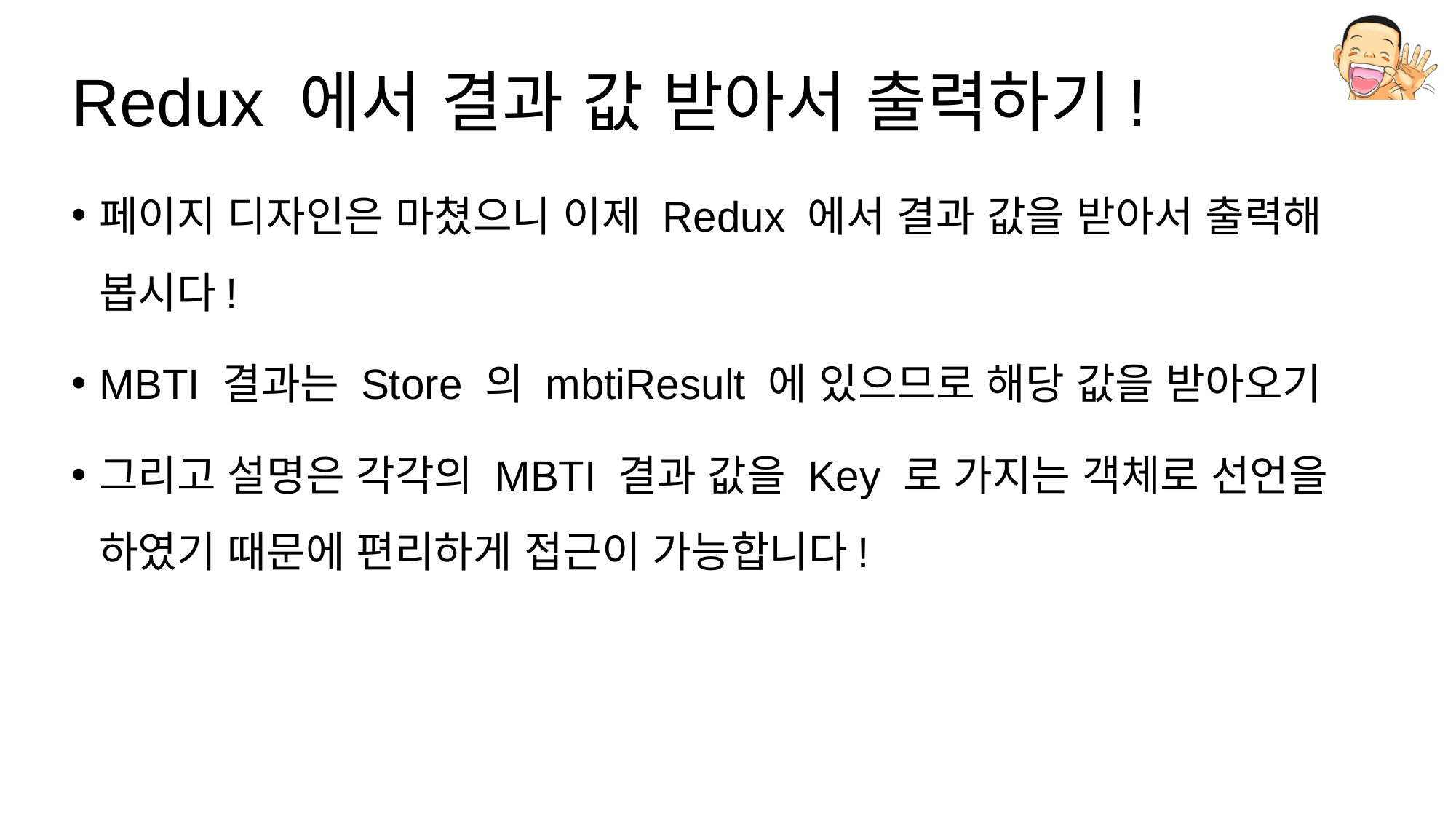

# Redux 에서 결과 값 받아서 출력하기!
페이지 디자인은 마쳤으니 이제 Redux 에서 결과 값을 받아서 출력해 봅시다!
MBTI 결과는 Store 의 mbtiResult 에 있으므로 해당 값을 받아오기
그리고 설명은 각각의 MBTI 결과 값을 Key 로 가지는 객체로 선언을 하였기 때문에 편리하게 접근이 가능합니다!